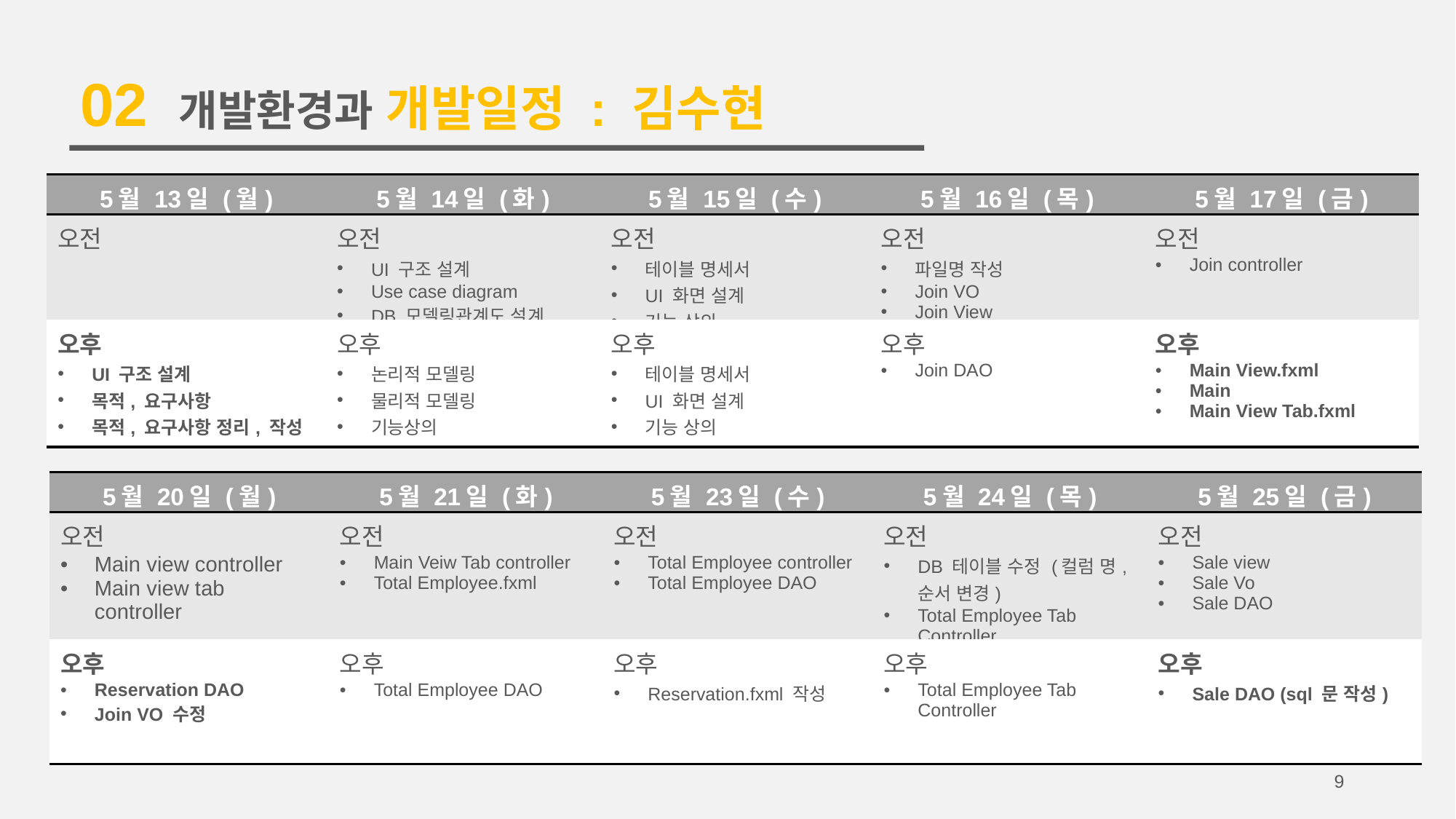

02 개발환경과 개발일정 : 김수현

| 5월 13일 (월) | 5월 14일 (화) | 5월 15일 (수) | 5월 16일 (목) | 5월 17일 (금) |
| --- | --- | --- | --- | --- |
| 오전 | 오전 UI 구조 설계 Use case diagram DB 모델링관계도 설계 | 오전 테이블 명세서 UI 화면 설계 기능 상의 | 오전 파일명 작성 Join VO Join View | 오전 Join controller |
| 오후 UI 구조 설계 목적, 요구사항 목적, 요구사항 정리, 작성 | 오후 논리적 모델링 물리적 모델링 기능상의 | 오후 테이블 명세서 UI 화면 설계 기능 상의 | 오후 Join DAO | 오후 Main View.fxml Main Main View Tab.fxml |
| 5월 20일 (월) | 5월 21일 (화) | 5월 23일 (수) | 5월 24일 (목) | 5월 25일 (금) |
| --- | --- | --- | --- | --- |
| 오전 Main view controller Main view tab controller | 오전 Main Veiw Tab controller Total Employee.fxml | 오전 Total Employee controller Total Employee DAO | 오전 DB 테이블 수정 (컬럼 명, 순서 변경) Total Employee Tab Controller | 오전 Sale view Sale Vo Sale DAO |
| 오후 Reservation DAO Join VO 수정 | 오후 Total Employee DAO | 오후 Reservation.fxml 작성 | 오후 Total Employee Tab Controller | 오후 Sale DAO (sql 문 작성) |
9